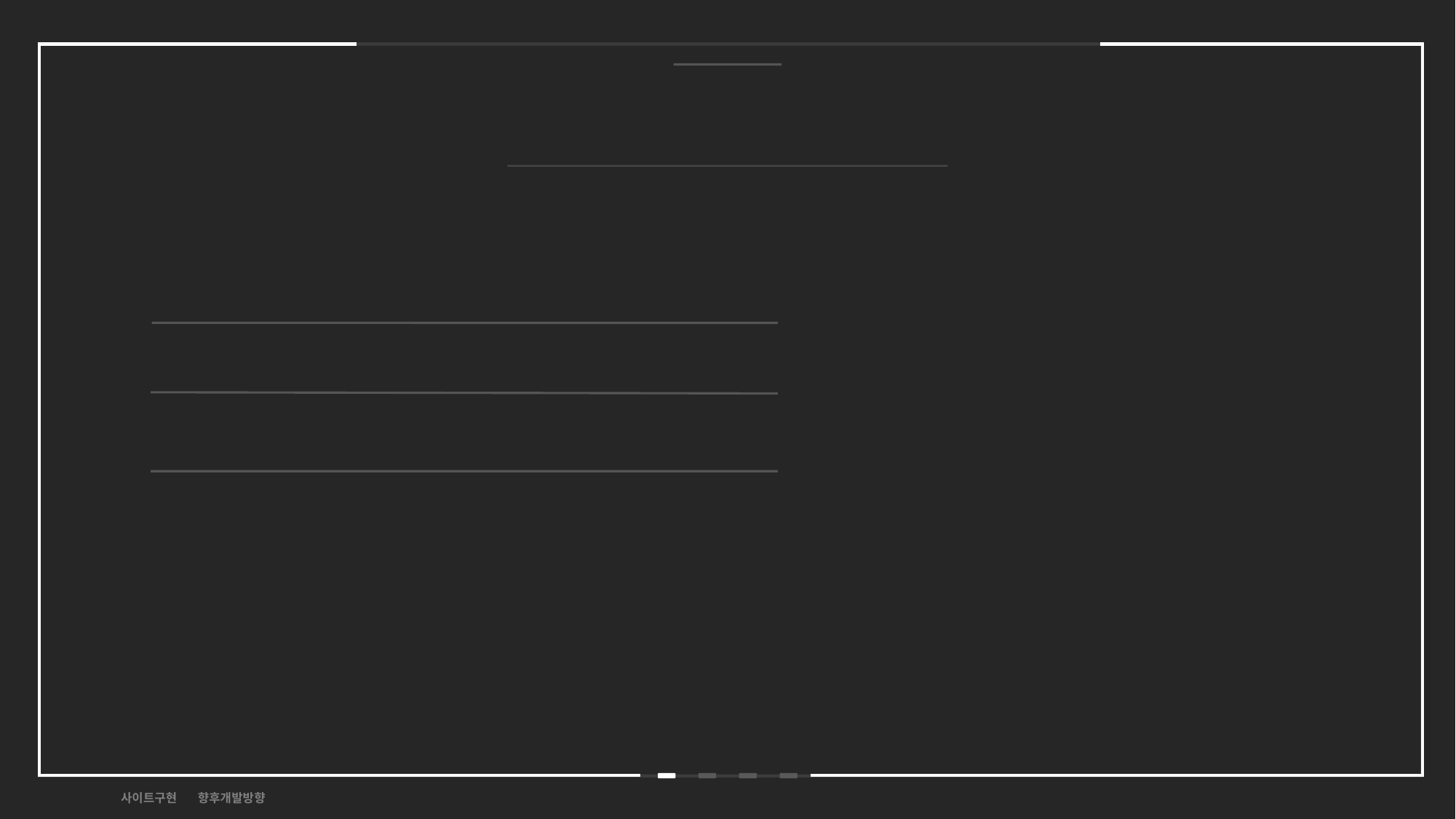

기획의도
# 개발 방향
 명확한 메인 페이지
 팀ㆍ선수 위주의 구성
 콘텐츠 집중도 증가

기획의도      사이트구현      향후개발방향
6